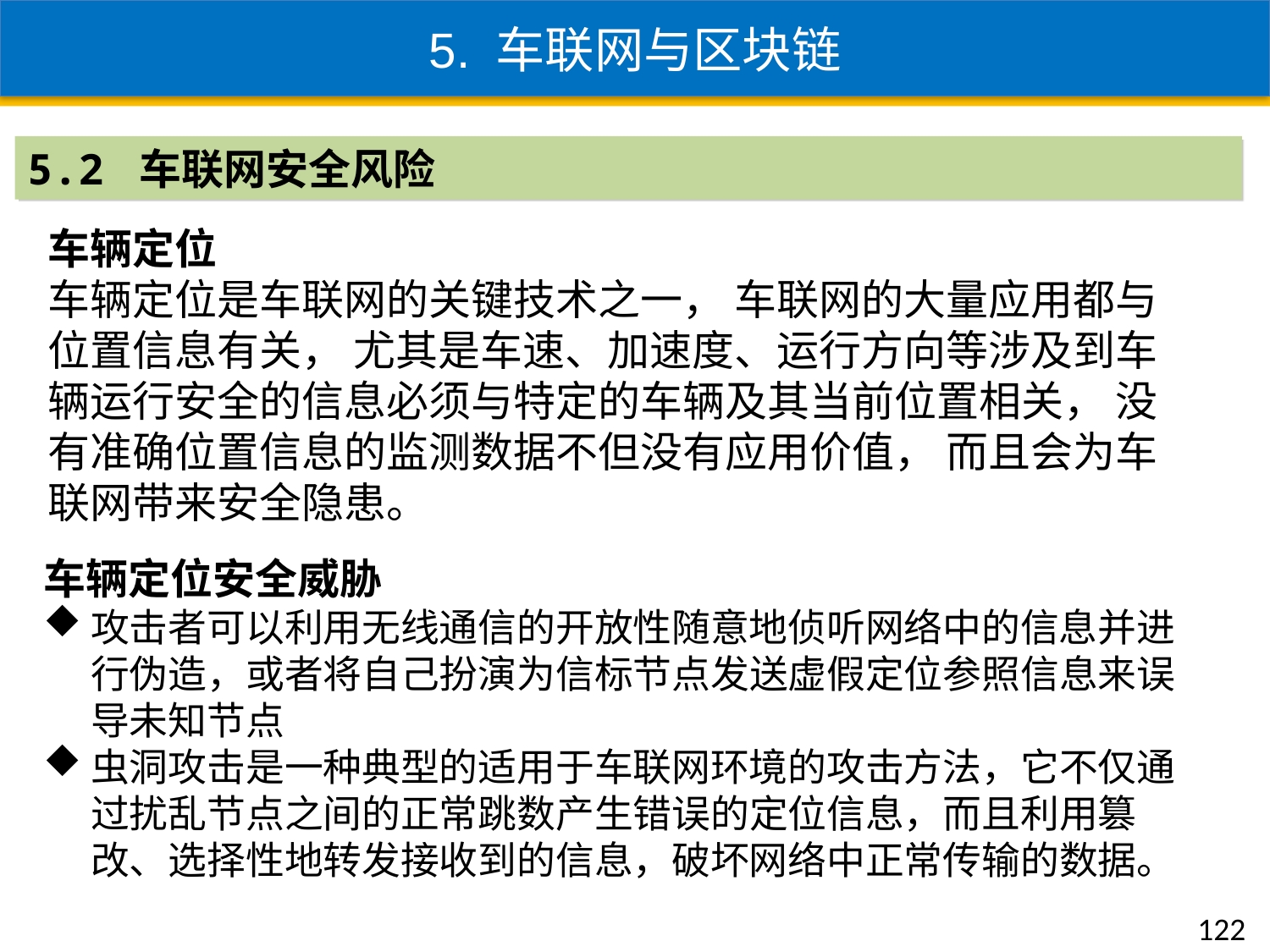

5. 车联网与区块链
5.2 车联网安全风险
车辆定位
车辆定位是车联网的关键技术之一， 车联网的大量应用都与位置信息有关， 尤其是车速、加速度、运行方向等涉及到车辆运行安全的信息必须与特定的车辆及其当前位置相关， 没有准确位置信息的监测数据不但没有应用价值， 而且会为车联网带来安全隐患。

车辆定位安全威胁
攻击者可以利用无线通信的开放性随意地侦听网络中的信息并进行伪造，或者将自己扮演为信标节点发送虚假定位参照信息来误导未知节点
虫洞攻击是一种典型的适用于车联网环境的攻击方法，它不仅通过扰乱节点之间的正常跳数产生错误的定位信息，而且利用篡改、选择性地转发接收到的信息，破坏网络中正常传输的数据。
122